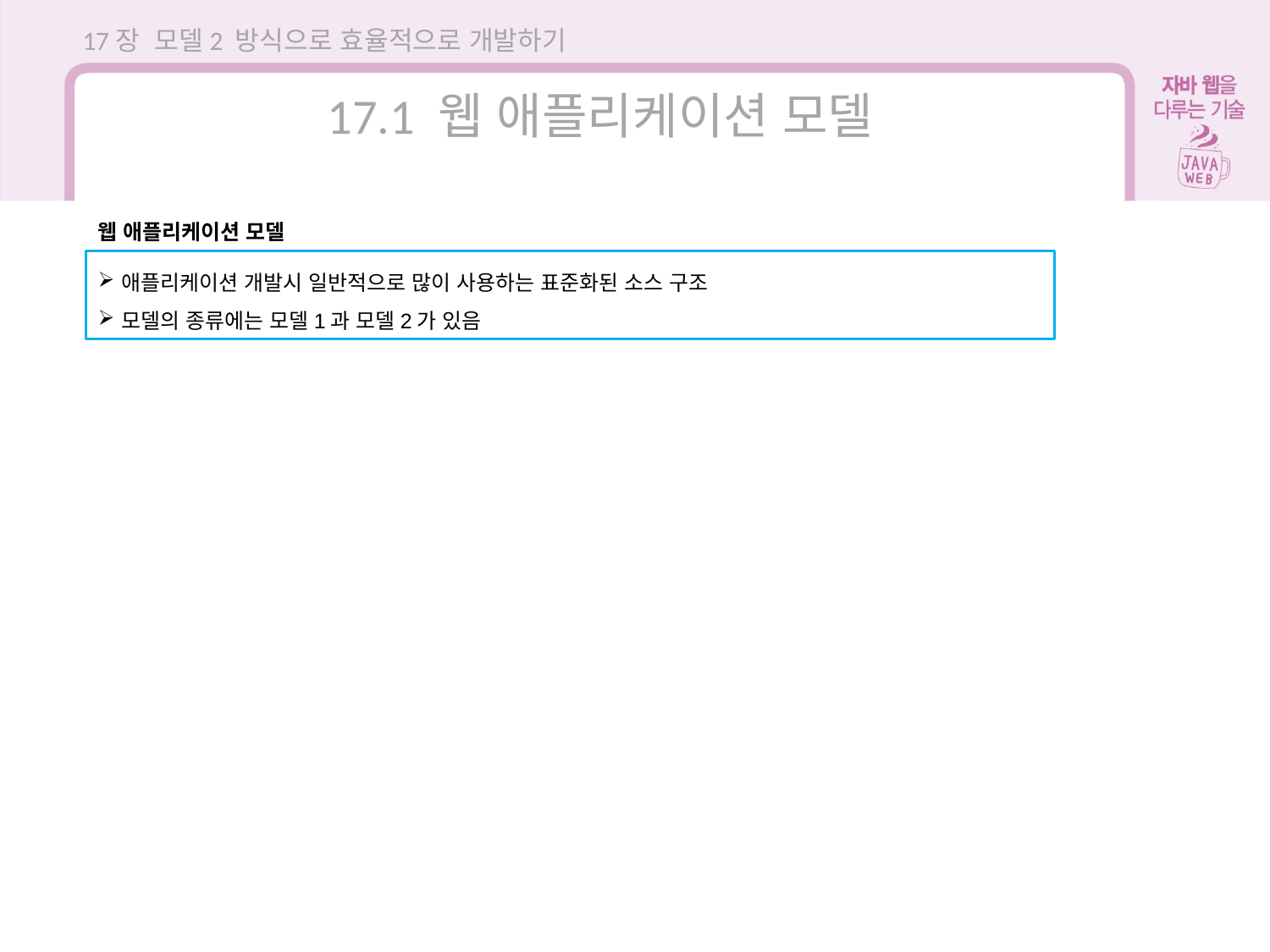

17장  모델2 방식으로 효율적으로 개발하기
17.1 웹 애플리케이션 모델
웹 애플리케이션 모델
애플리케이션 개발시 일반적으로 많이 사용하는 표준화된 소스 구조
모델의 종류에는 모델1과 모델2가 있음